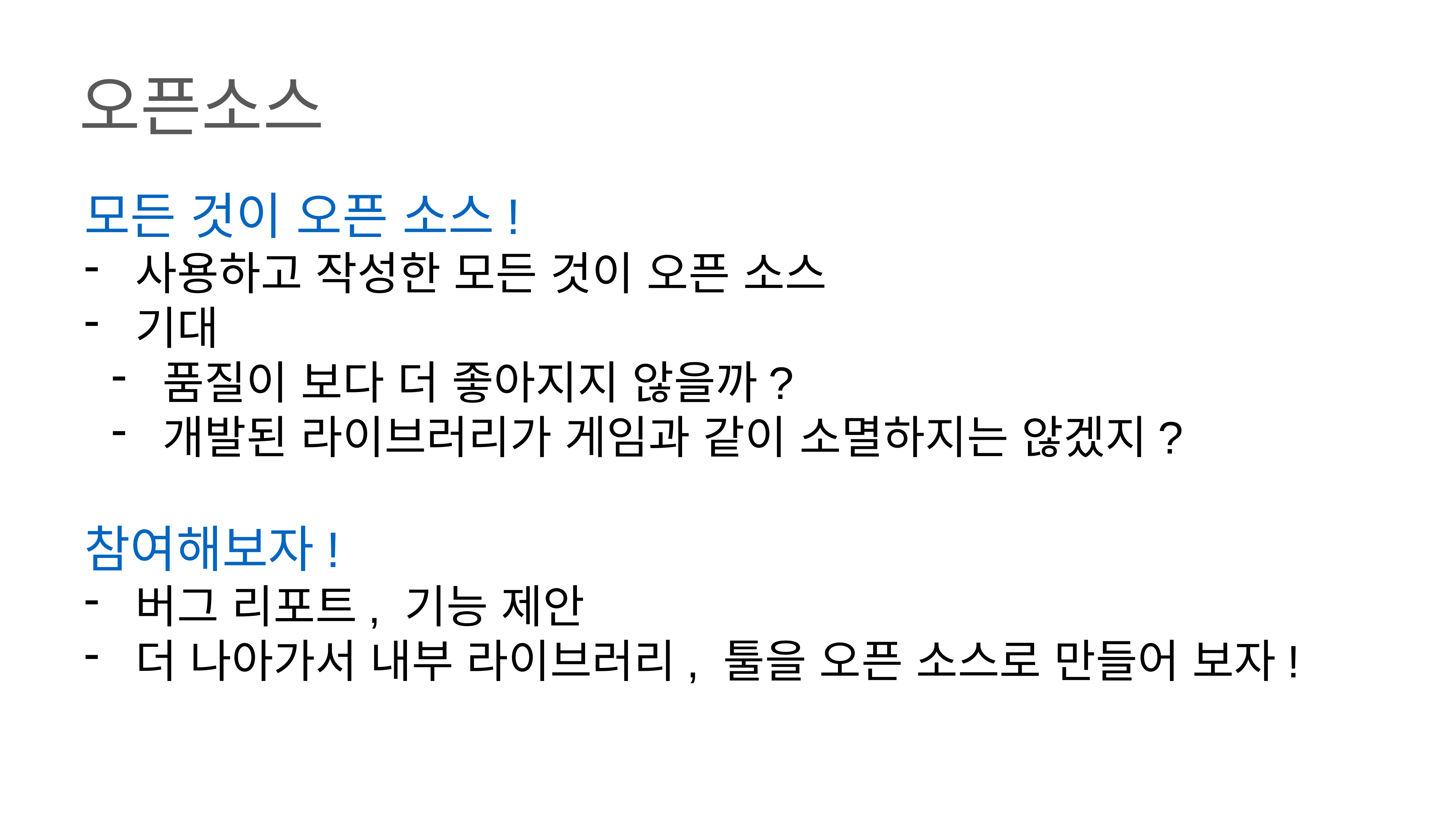

오픈소스
모든 것이 오픈 소스!
사용하고 작성한 모든 것이 오픈 소스
기대
품질이 보다 더 좋아지지 않을까?
개발된 라이브러리가 게임과 같이 소멸하지는 않겠지?

참여해보자!
버그 리포트, 기능 제안
더 나아가서 내부 라이브러리, 툴을 오픈 소스로 만들어 보자!